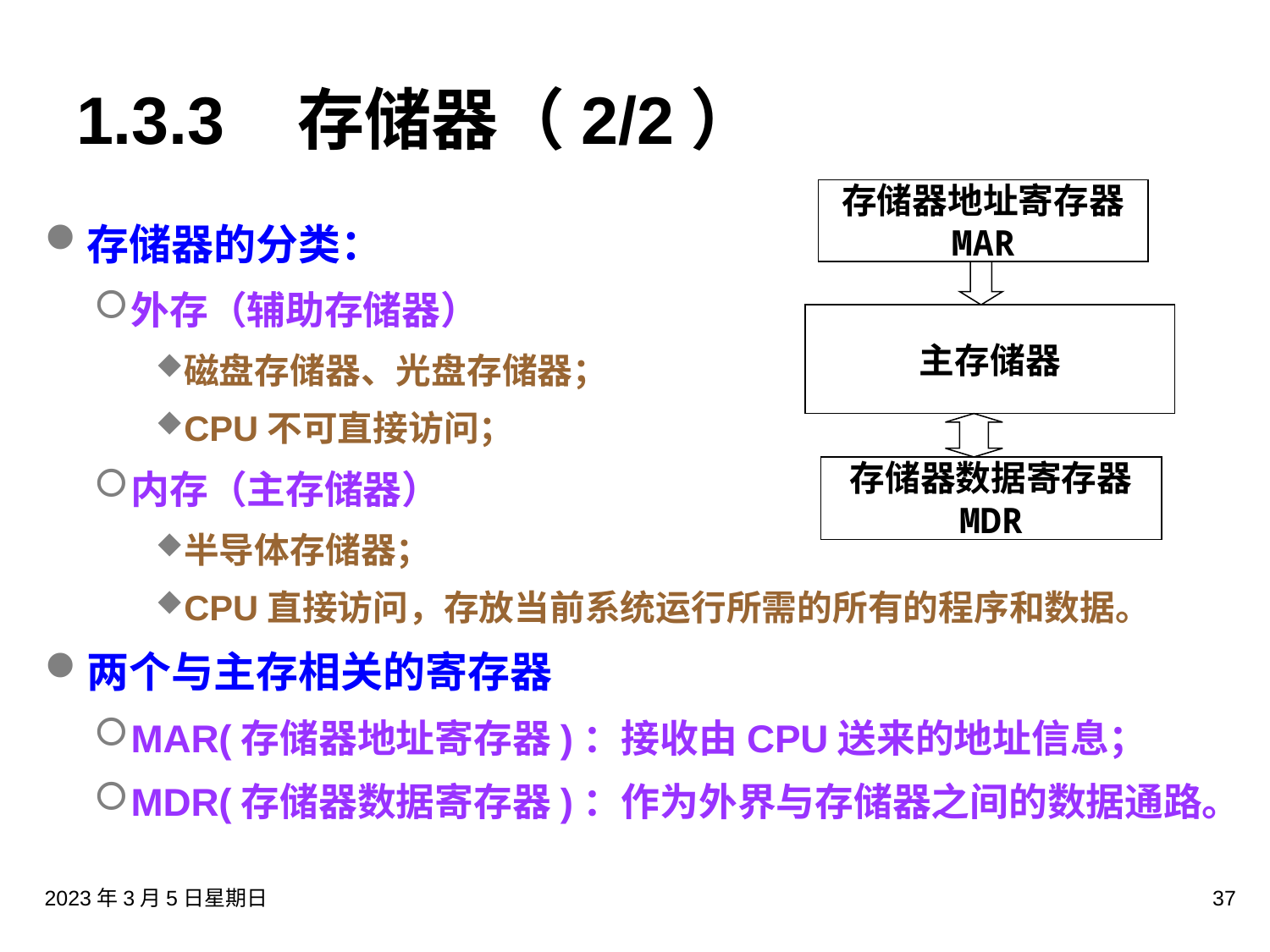

# 1.3.3   存储器（2/2）
存储器地址寄存器
MAR

主存储器

存储器数据寄存器
MDR
存储器的分类：
外存（辅助存储器）
磁盘存储器、光盘存储器；
CPU不可直接访问；
内存（主存储器）
半导体存储器；
CPU直接访问，存放当前系统运行所需的所有的程序和数据。
两个与主存相关的寄存器
MAR(存储器地址寄存器)：接收由CPU送来的地址信息；
MDR(存储器数据寄存器)：作为外界与存储器之间的数据通路。
2023年3月5日星期日
37